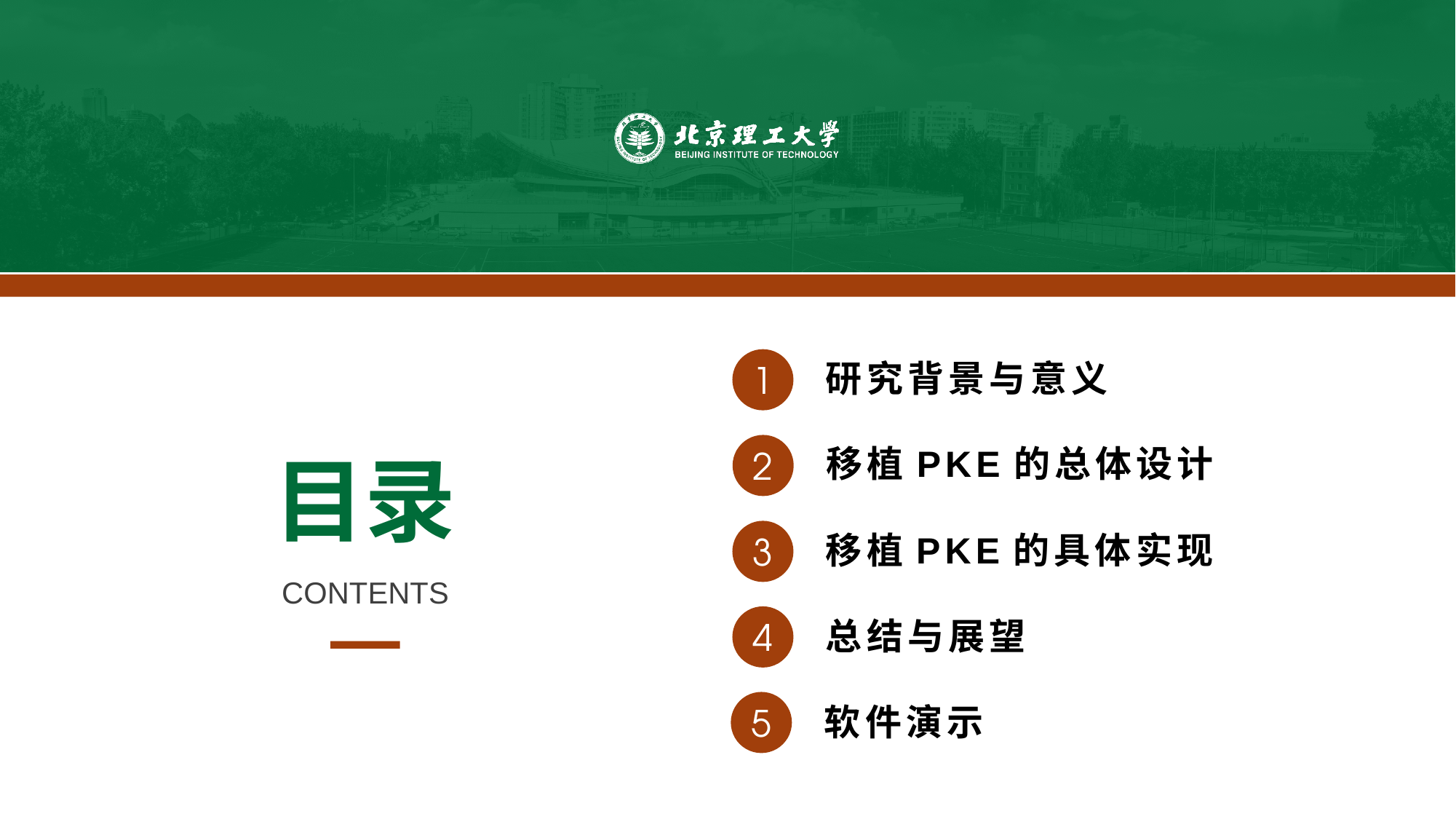

1
研究背景与意义
2
移植PKE的总体设计
目录
3
移植PKE的具体实现
CONTENTS
4
总结与展望

5
软件演示